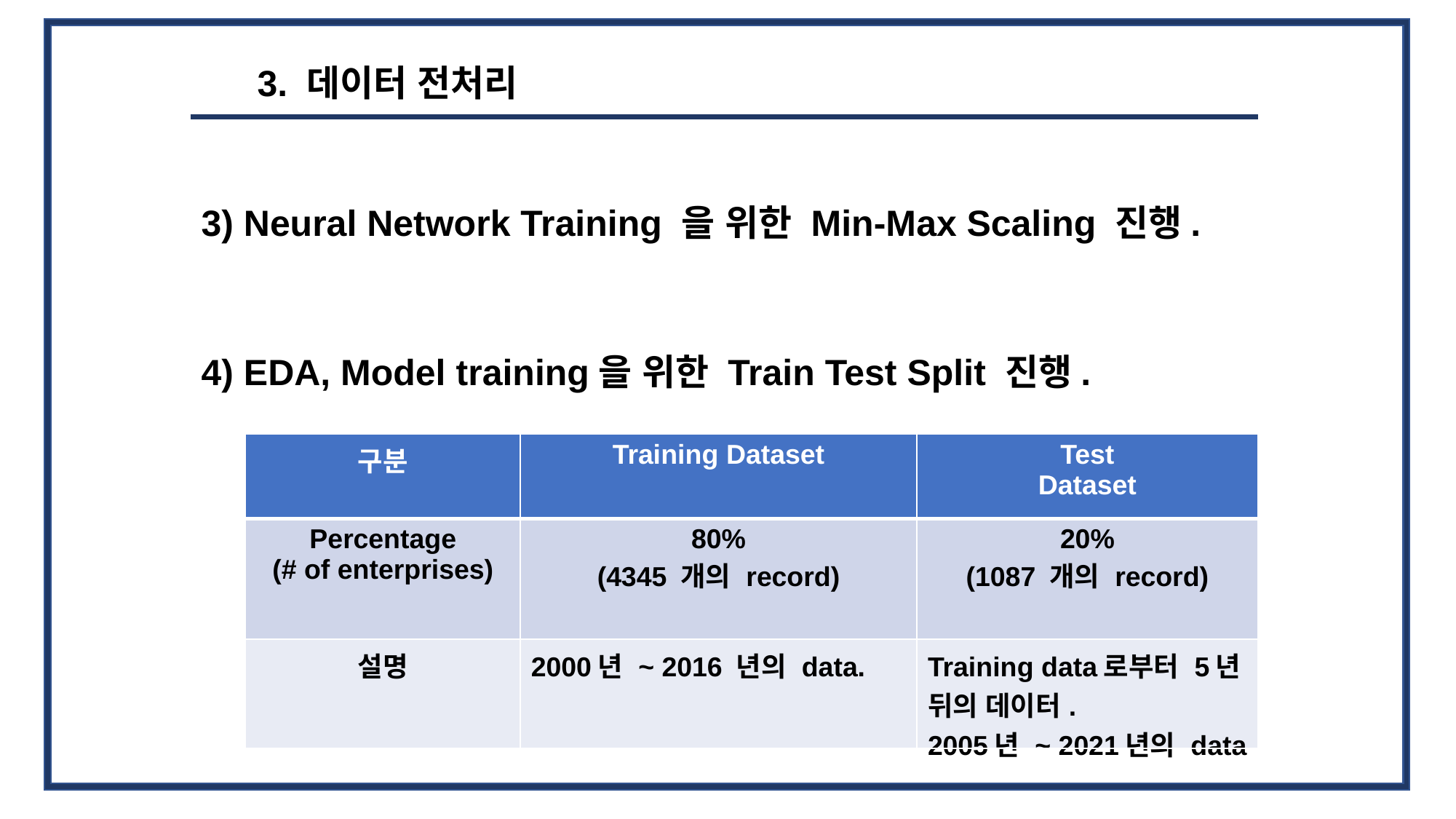

3. 데이터 전처리
3) Neural Network Training 을 위한 Min-Max Scaling 진행.
4) EDA, Model training을 위한 Train Test Split 진행.
| 구분 | Training Dataset | Test Dataset |
| --- | --- | --- |
| Percentage (# of enterprises) | 80% (4345 개의 record) | 20% (1087 개의 record) |
| 설명 | 2000년 ~ 2016 년의 data. | Training data로부터 5년 뒤의 데이터. 2005년 ~ 2021년의 data |